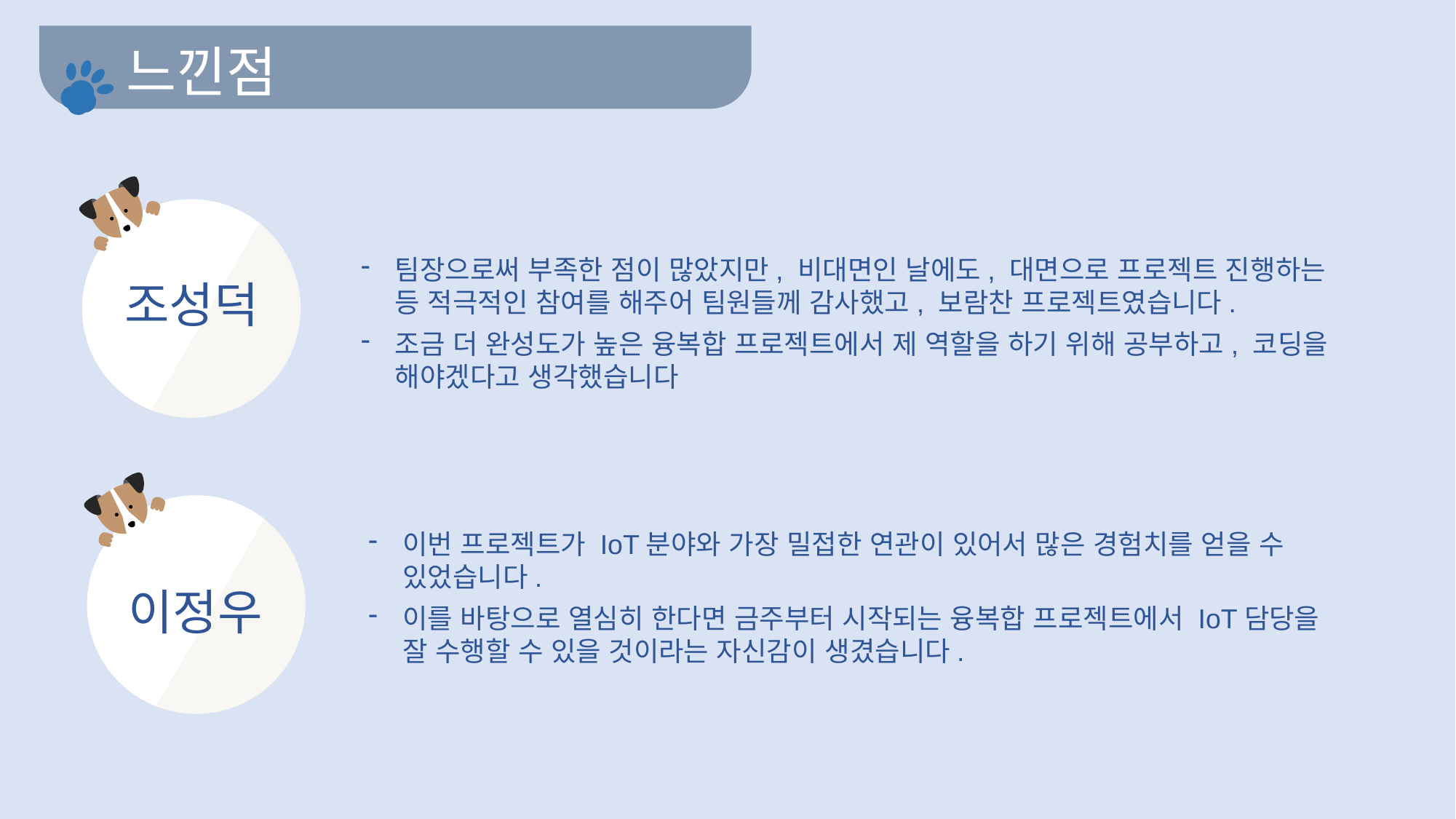

느낀점

팀장으로써 부족한 점이 많았지만, 비대면인 날에도, 대면으로 프로젝트 진행하는 등 적극적인 참여를 해주어 팀원들께 감사했고, 보람찬 프로젝트였습니다.
조금 더 완성도가 높은 융복합 프로젝트에서 제 역할을 하기 위해 공부하고, 코딩을 해야겠다고 생각했습니다
조성덕

이번 프로젝트가 IoT분야와 가장 밀접한 연관이 있어서 많은 경험치를 얻을 수 있었습니다.
이를 바탕으로 열심히 한다면 금주부터 시작되는 융복합 프로젝트에서 IoT담당을 잘 수행할 수 있을 것이라는 자신감이 생겼습니다.
이정우